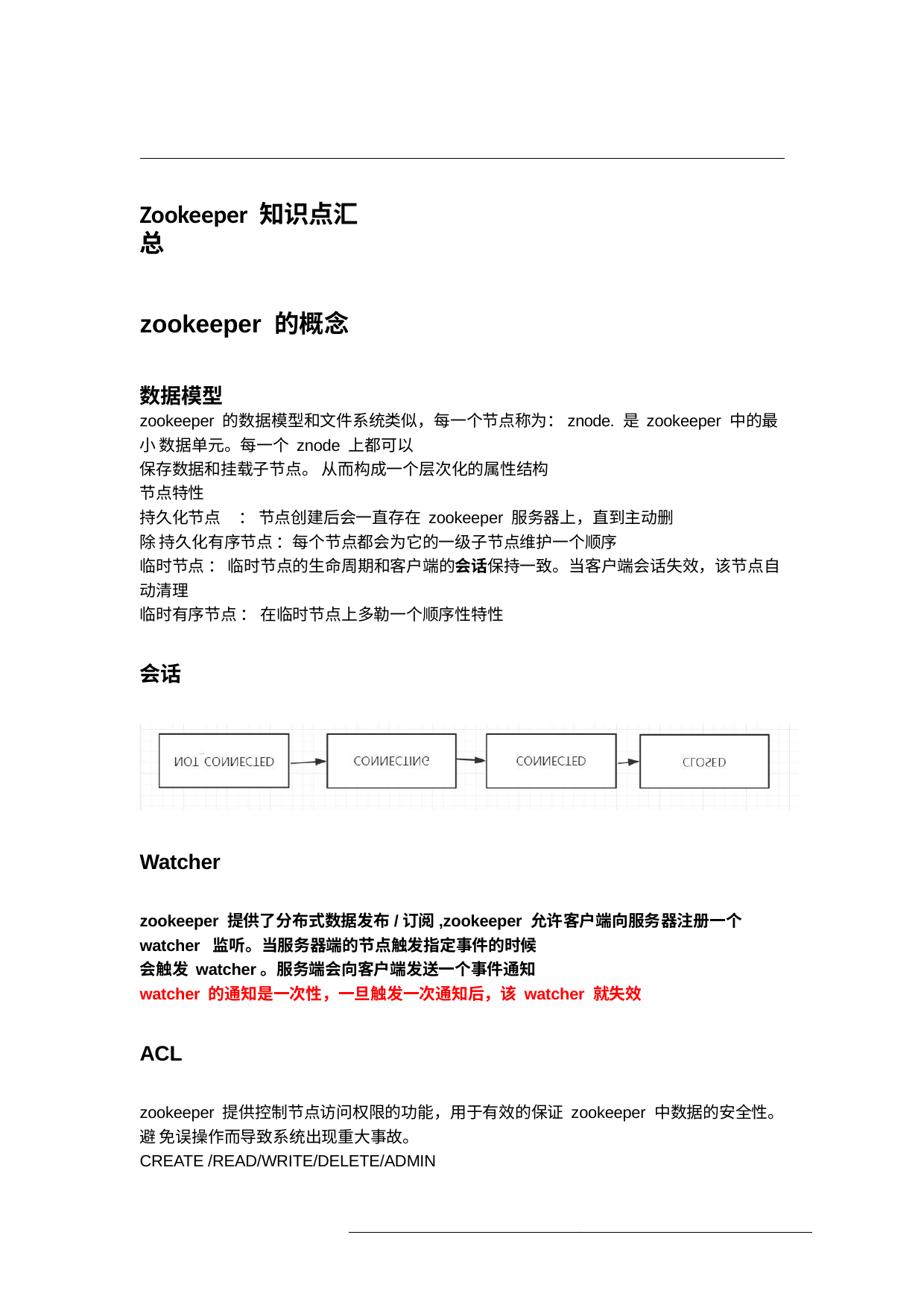

Zookeeper 知识点汇总

zookeeper 的概念

数据模型
zookeeper 的数据模型和文件系统类似，每一个节点称为：znode.	是 zookeeper 中的最小 数据单元。每一个 znode 上都可以
保存数据和挂载子节点。 从而构成一个层次化的属性结构 节点特性
持久化节点	： 节点创建后会一直存在 zookeeper 服务器上，直到主动删除 持久化有序节点 ：每个节点都会为它的一级子节点维护一个顺序
临时节点 ： 临时节点的生命周期和客户端的会话保持一致。当客户端会话失效，该节点自 动清理
临时有序节点 ： 在临时节点上多勒一个顺序性特性

会话

Watcher

zookeeper 提供了分布式数据发布/订阅,zookeeper 允许客户端向服务器注册一个 watcher  监听。当服务器端的节点触发指定事件的时候
会触发 watcher。服务端会向客户端发送一个事件通知
watcher 的通知是一次性，一旦触发一次通知后，该 watcher 就失效

ACL

zookeeper 提供控制节点访问权限的功能，用于有效的保证 zookeeper 中数据的安全性。避 免误操作而导致系统出现重大事故。
CREATE /READ/WRITE/DELETE/ADMIN